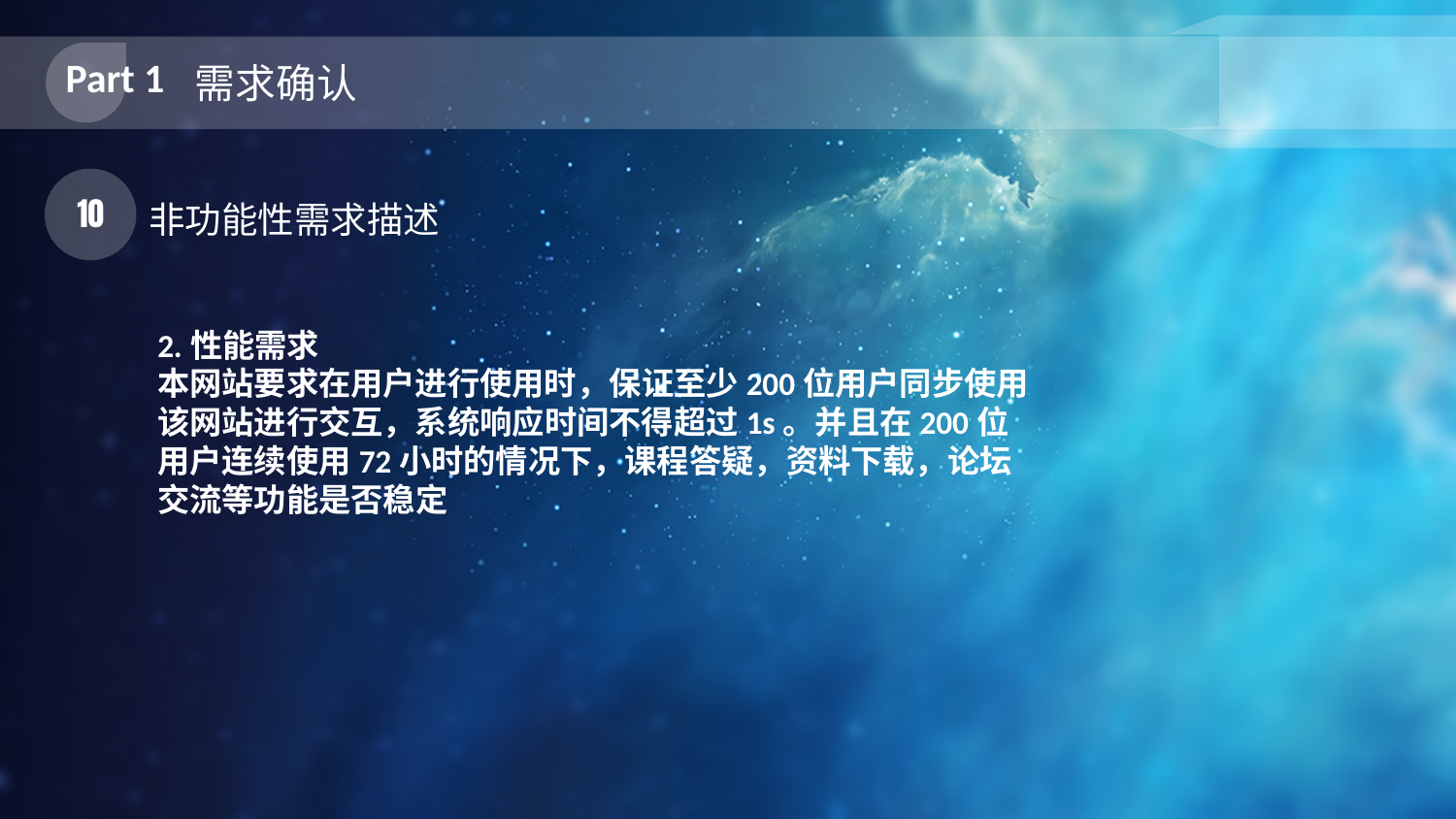

Part 1
需求确认
10
非功能性需求描述
2.性能需求
本网站要求在用户进行使用时，保证至少200位用户同步使用该网站进行交互，系统响应时间不得超过1s。并且在200位用户连续使用72小时的情况下，课程答疑，资料下载，论坛交流等功能是否稳定